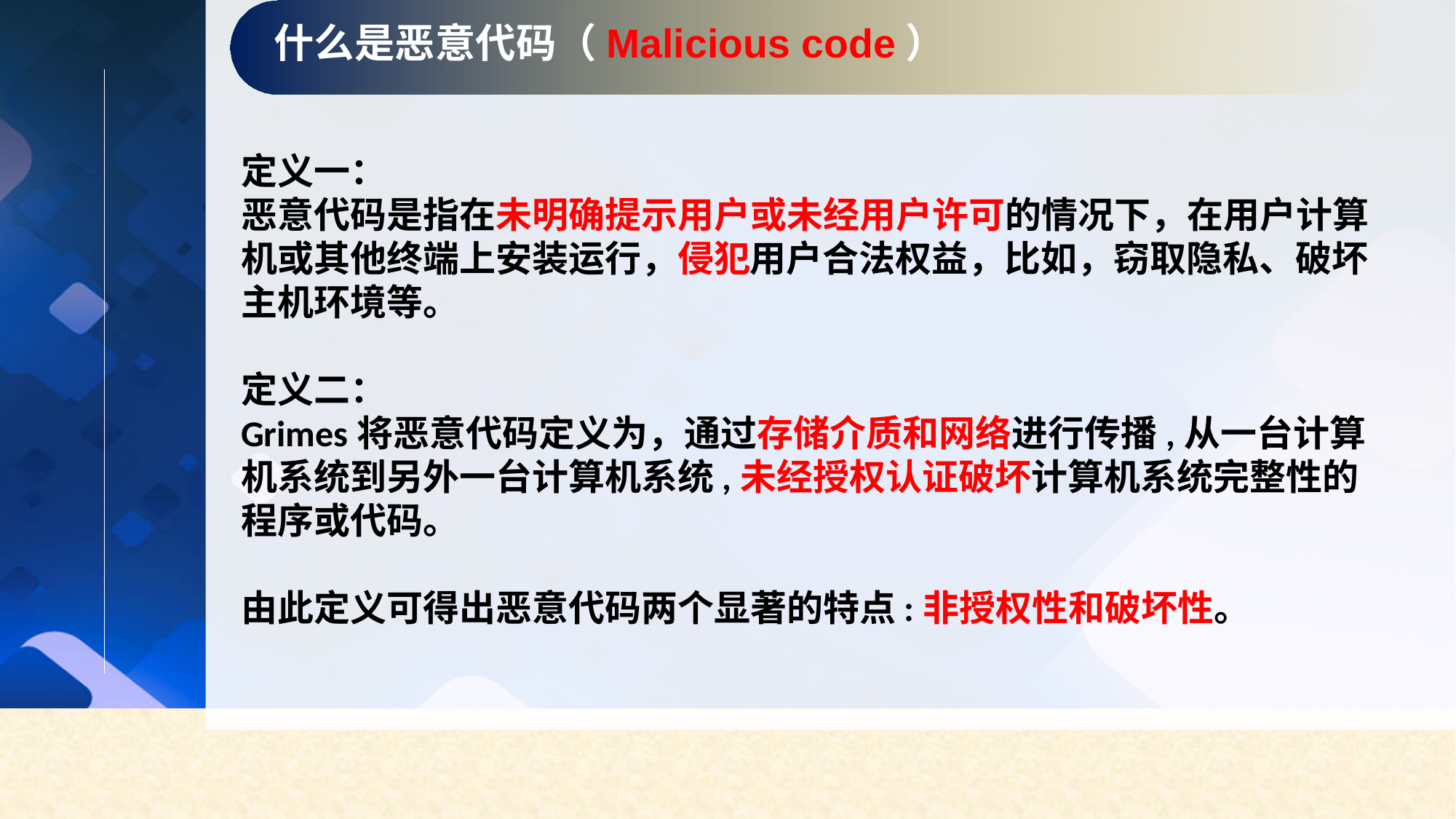

什么是恶意代码（Malicious code）
定义一：
恶意代码是指在未明确提示用户或未经用户许可的情况下，在用户计算机或其他终端上安装运行，侵犯用户合法权益，比如，窃取隐私、破坏主机环境等。

定义二：
Grimes将恶意代码定义为，通过存储介质和网络进行传播,从一台计算机系统到另外一台计算机系统,未经授权认证破坏计算机系统完整性的程序或代码。

由此定义可得出恶意代码两个显著的特点:非授权性和破坏性。